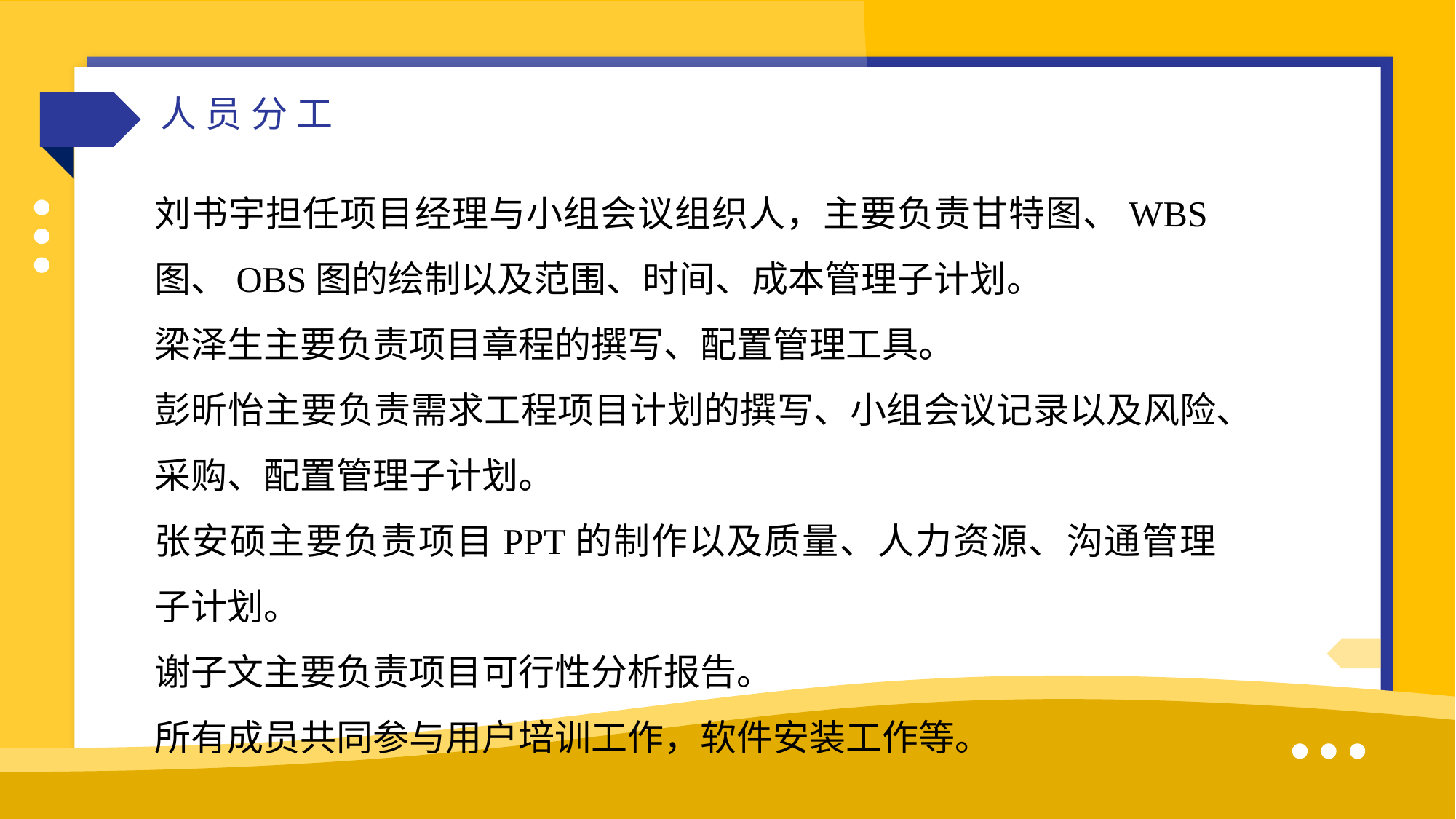

人员分工
刘书宇担任项目经理与小组会议组织人，主要负责甘特图、WBS图、OBS图的绘制以及范围、时间、成本管理子计划。
梁泽生主要负责项目章程的撰写、配置管理工具。
彭昕怡主要负责需求工程项目计划的撰写、小组会议记录以及风险、采购、配置管理子计划。
张安硕主要负责项目PPT的制作以及质量、人力资源、沟通管理子计划。
谢子文主要负责项目可行性分析报告。
所有成员共同参与用户培训工作，软件安装工作等。